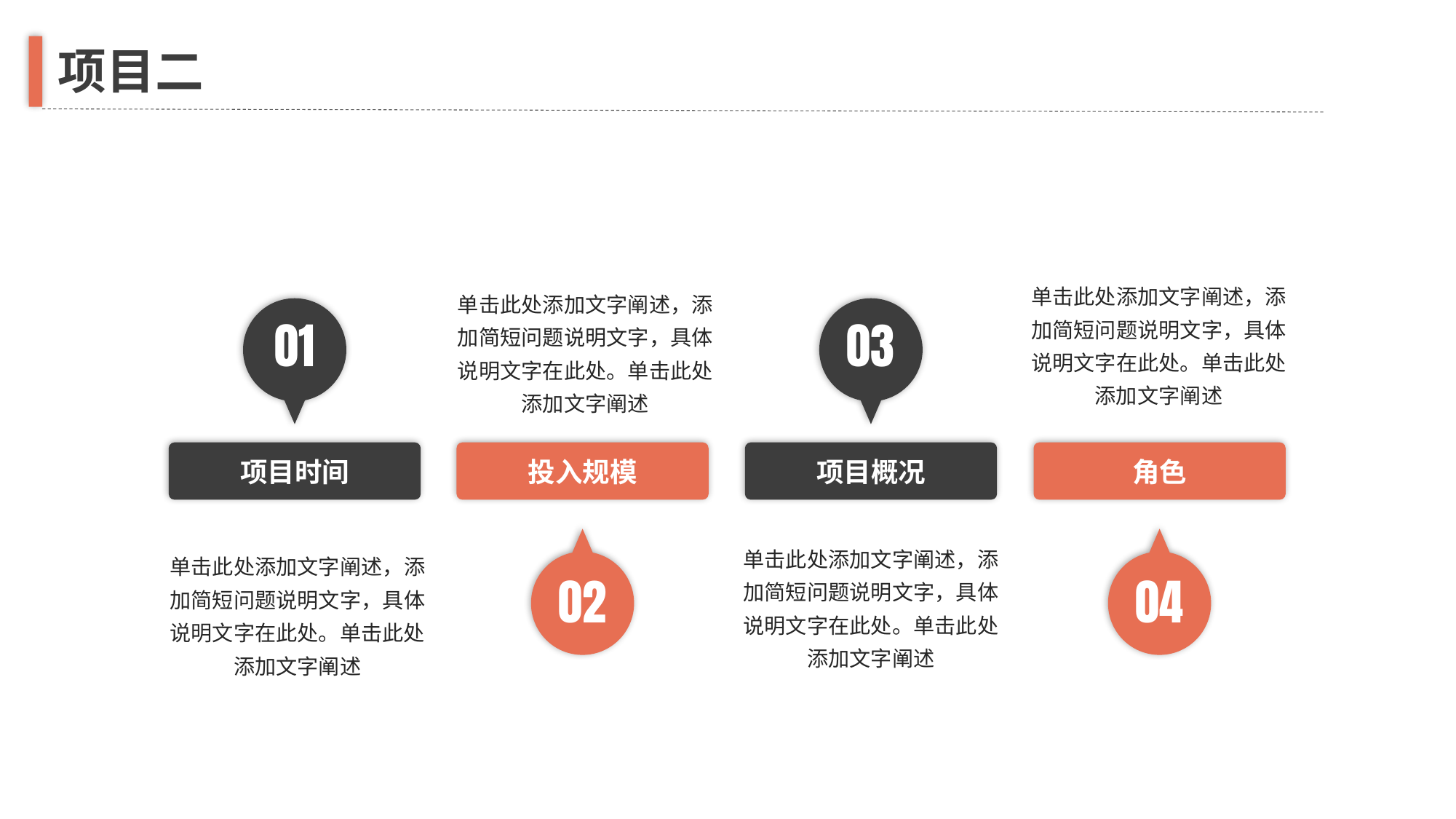

项目二

单击此处添加文字阐述，添加简短问题说明文字，具体说明文字在此处。单击此处添加文字阐述
单击此处添加文字阐述，添加简短问题说明文字，具体说明文字在此处。单击此处添加文字阐述
01
03
项目时间
投入规模
项目概况
角色
02
04
单击此处添加文字阐述，添加简短问题说明文字，具体说明文字在此处。单击此处添加文字阐述
单击此处添加文字阐述，添加简短问题说明文字，具体说明文字在此处。单击此处添加文字阐述